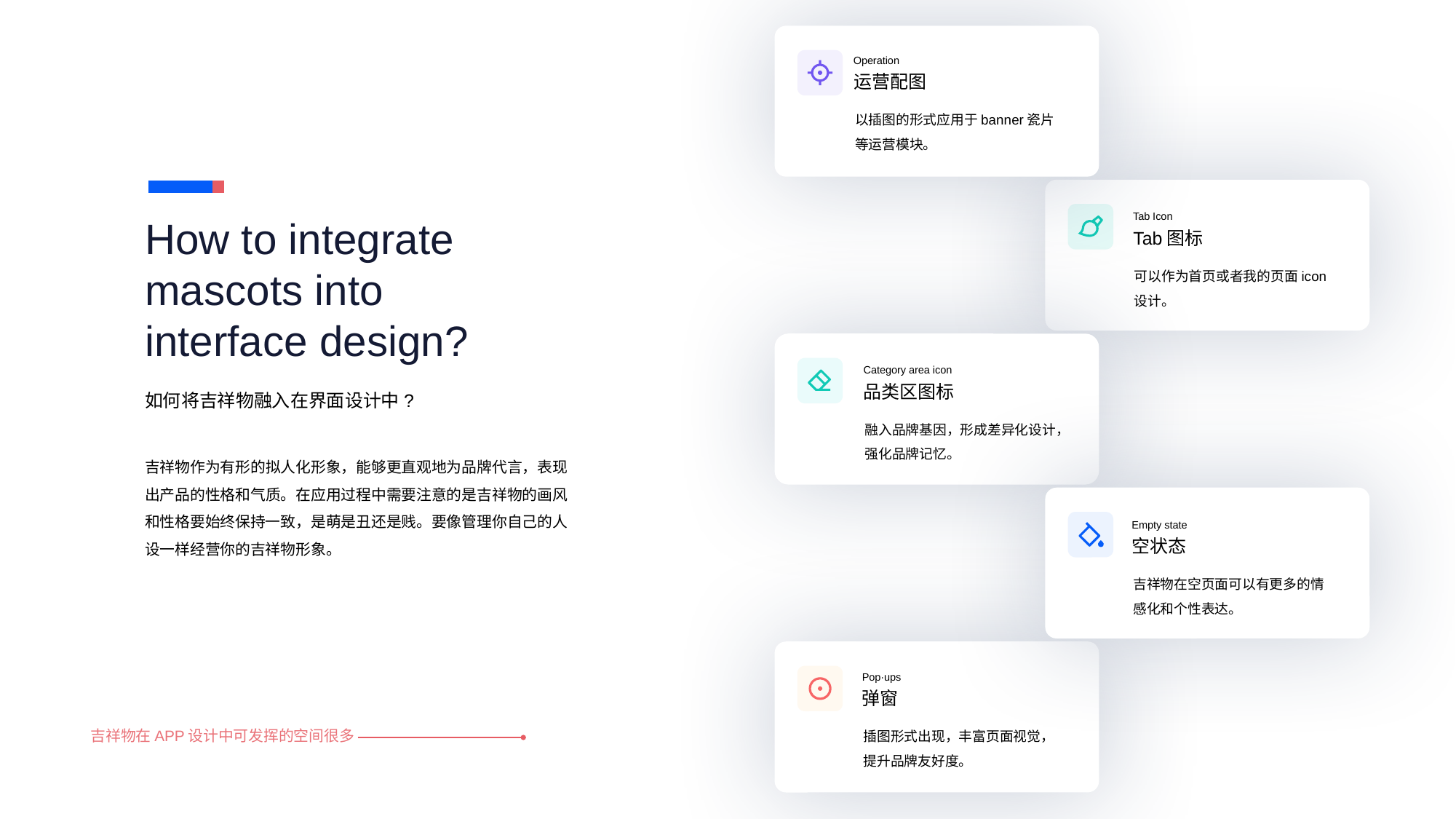

Operation

运营配图
以插图的形式应用于banner瓷片等运营模块。

Tab Icon
How to integrate
mascots into
interface design?

Tab图标
可以作为首页或者我的页面icon设计。

Category area icon

品类区图标
如何将吉祥物融入在界面设计中?
融入品牌基因，形成差异化设计，强化品牌记忆。
吉祥物作为有形的拟人化形象，能够更直观地为品牌代言，表现出产品的性格和气质。在应用过程中需要注意的是吉祥物的画风和性格要始终保持一致，是萌是丑还是贱。要像管理你自己的人设一样经营你的吉祥物形象。

Empty state

空状态
吉祥物在空页面可以有更多的情感化和个性表达。

Pop·ups

弹窗
插图形式出现，丰富页面视觉，提升品牌友好度。
吉祥物在APP设计中可发挥的空间很多